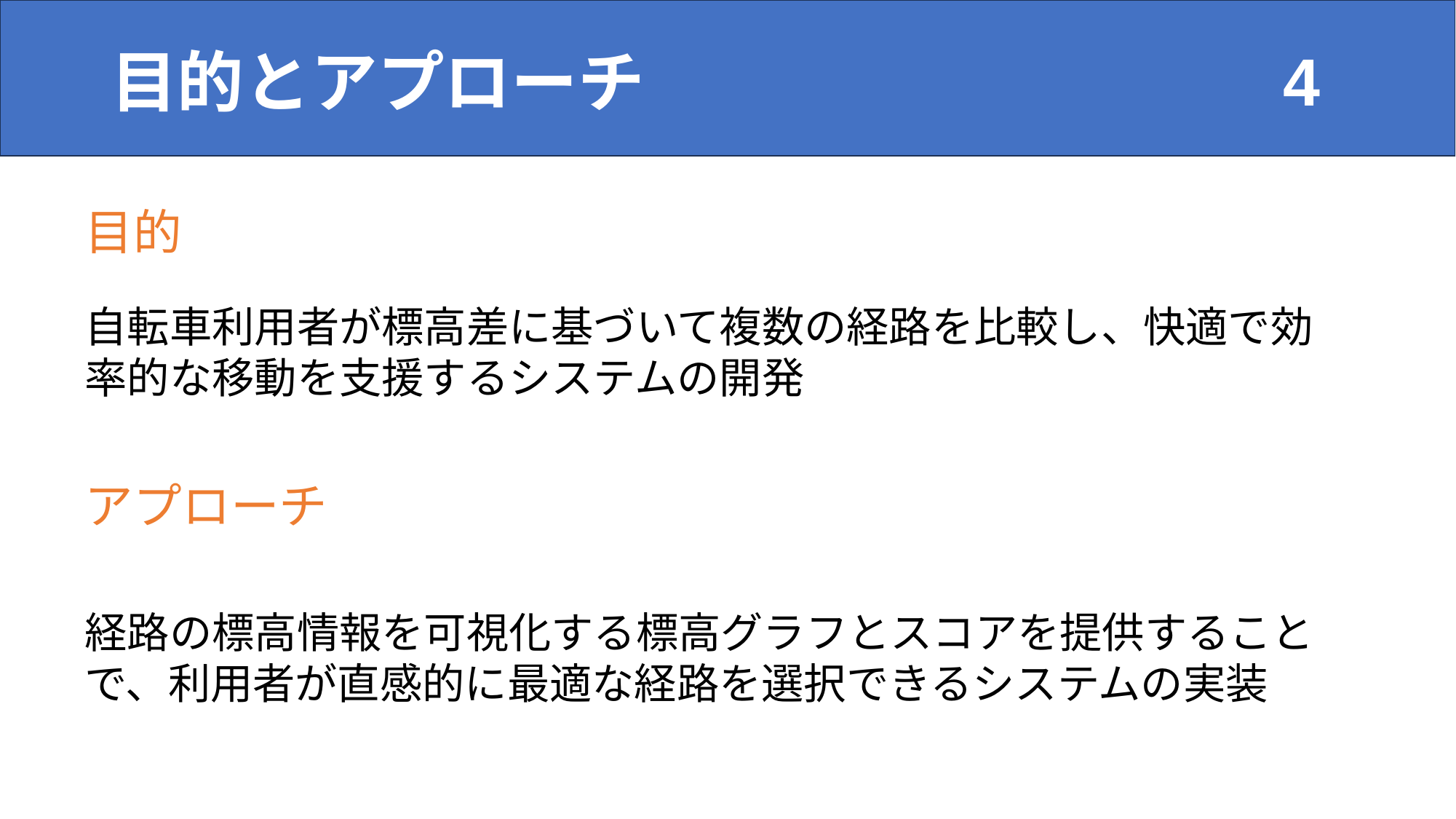

# 目的とアプローチ
目的
自転車利用者が標高差に基づいて複数の経路を比較し、快適で効率的な移動を支援するシステムの開発
アプローチ
経路の標高情報を可視化する標高グラフとスコアを提供することで、利用者が直感的に最適な経路を選択できるシステムの実装